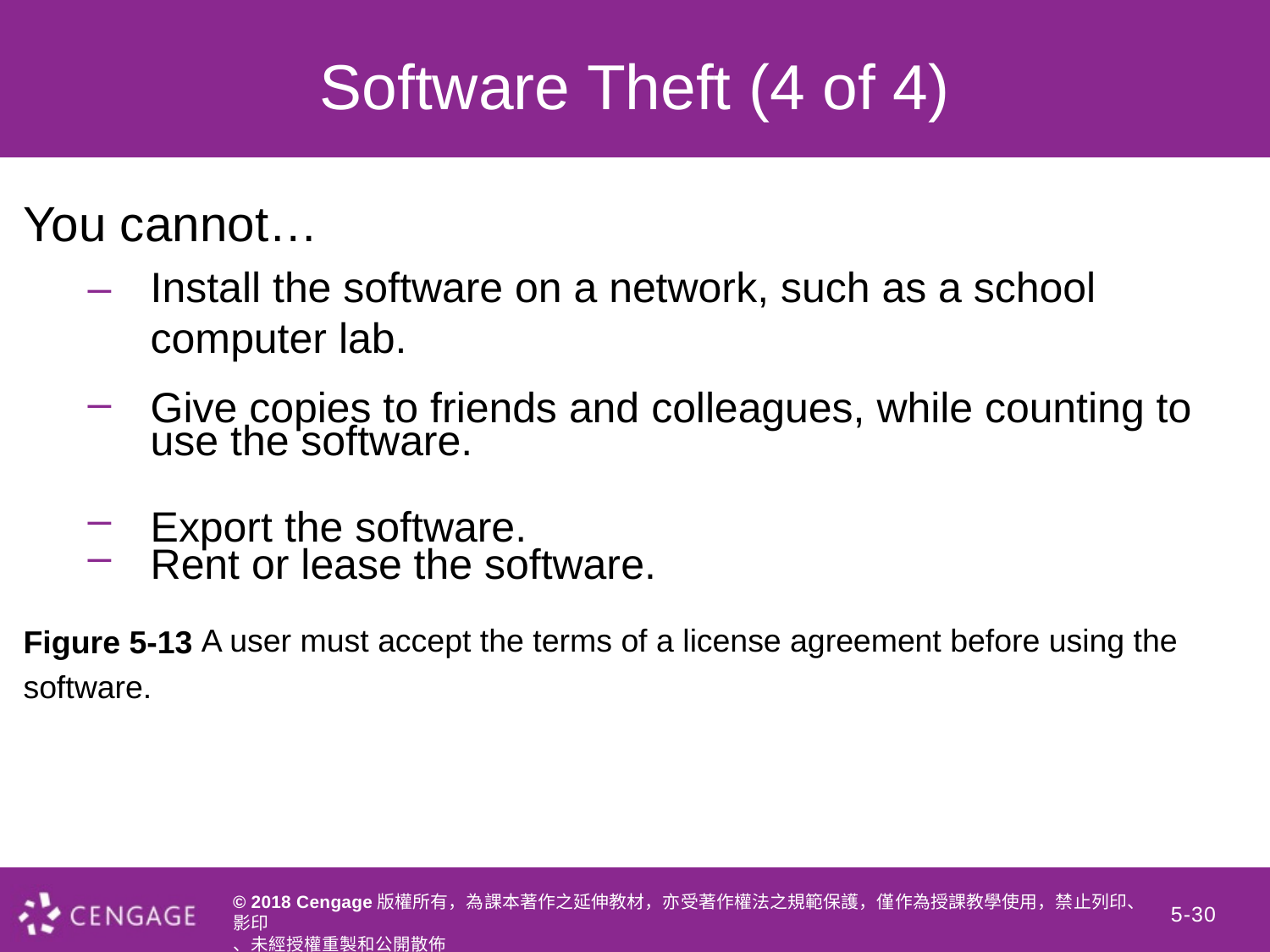

Software Theft (4 of 4)
You cannot…
–
Install the software on a network, such as a school computer lab.
Give copies to friends and colleagues, while counting to
use the software.
Export the software.
Rent or lease the software.
–
–
–
A user must accept the terms of a license agreement before using the
Figure 5-13 software.

© 2018 Cengage版權所有，為課本著作之延伸教材，亦受著作權法之規範保護，僅作為授課教學使用，禁止列印、影印
、未經授權重製和公開散佈
5-30